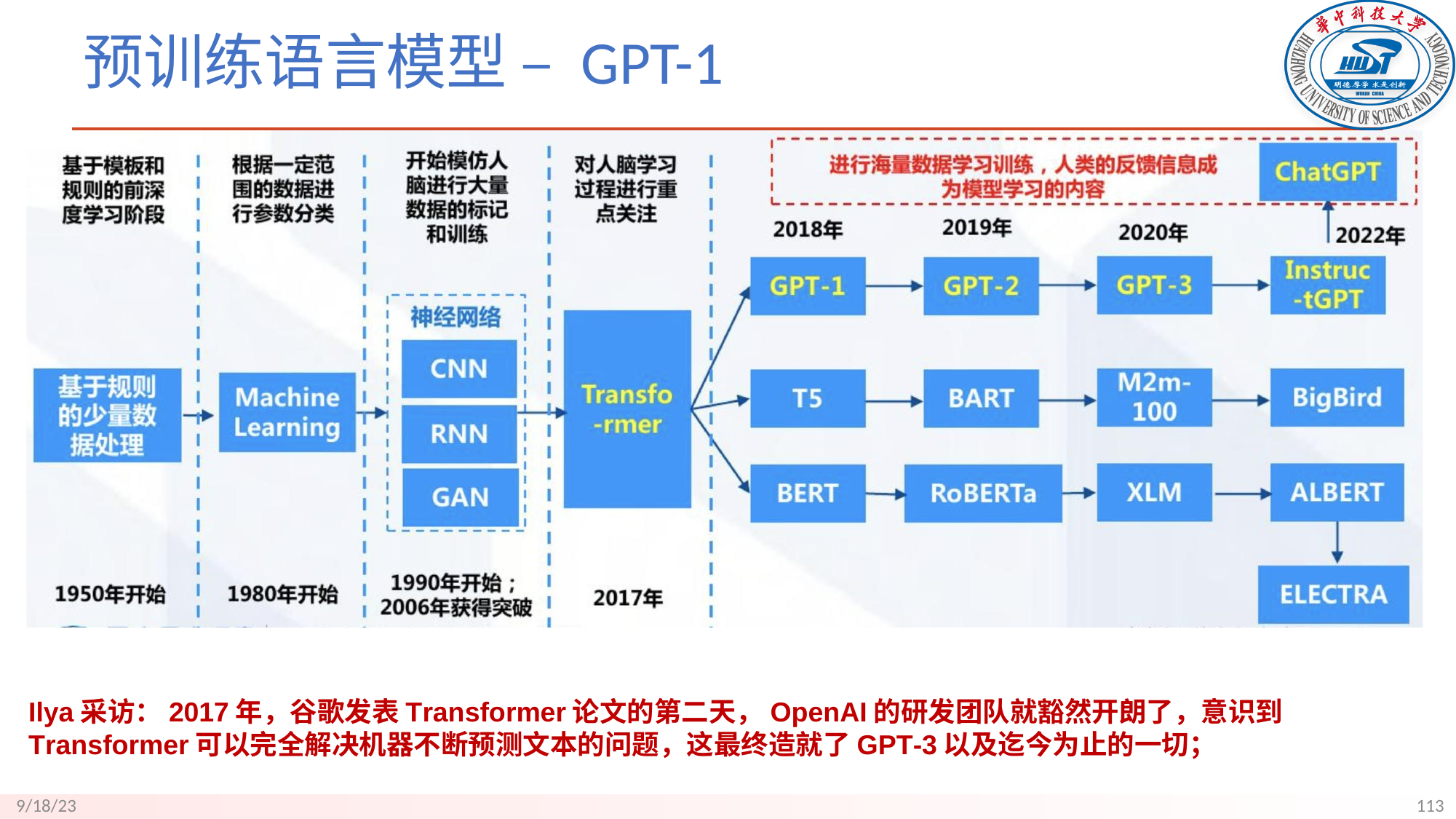

# 预训练语言模型 – GPT-1

Ilya采访：2017年，谷歌发表Transformer论文的第二天，OpenAI的研发团队就豁然开朗了，意识到Transformer可以完全解决机器不断预测文本的问题，这最终造就了GPT-3以及迄今为止的一切；
113
9/18/23